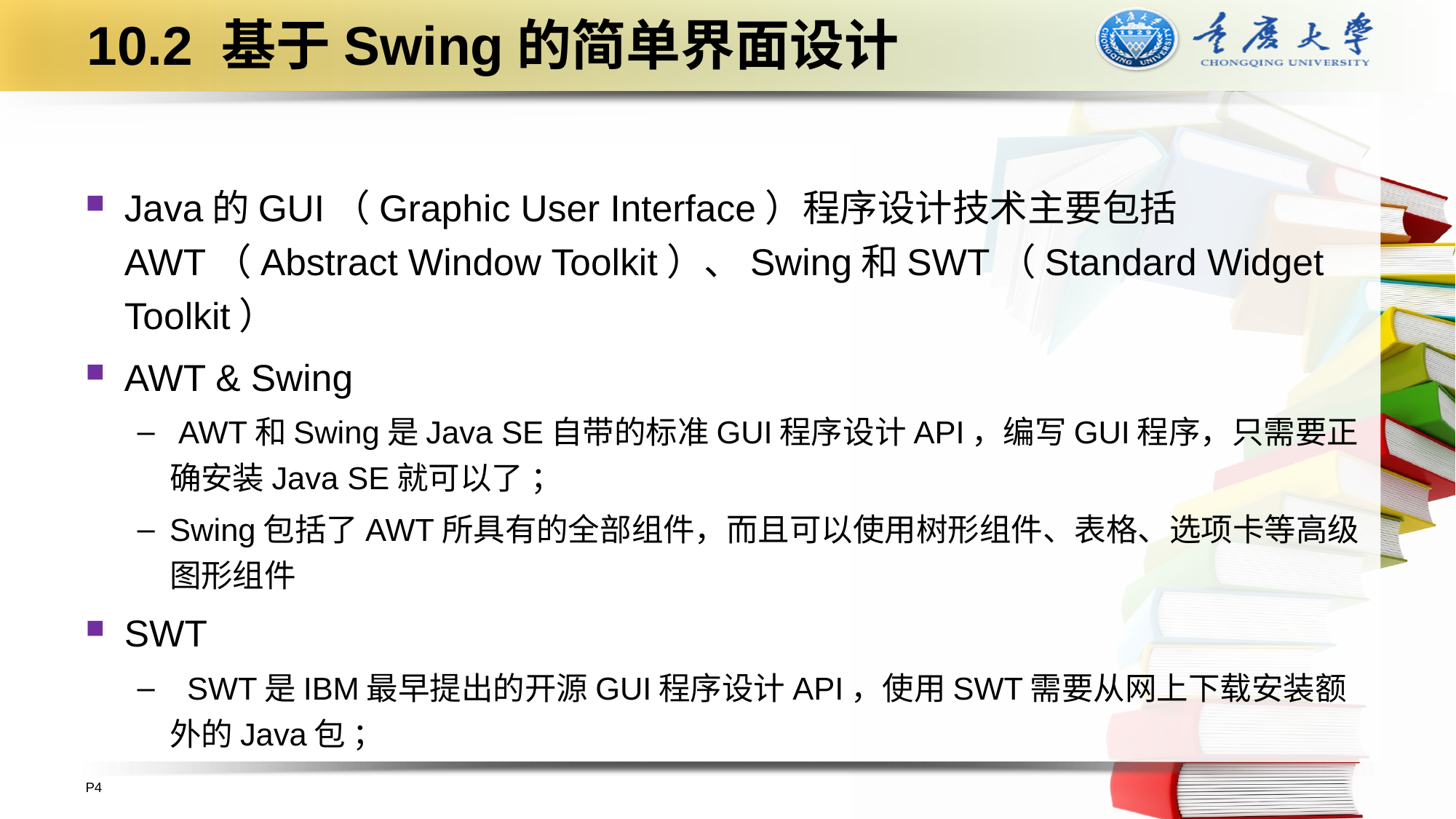

# 10.2 基于Swing的简单界面设计

Java的GUI（Graphic User Interface）程序设计技术主要包括AWT（Abstract Window Toolkit）、Swing和SWT（Standard Widget Toolkit）
AWT & Swing
 AWT和Swing是Java SE自带的标准GUI程序设计API，编写GUI程序，只需要正确安装Java SE就可以了 ；
Swing包括了AWT所具有的全部组件，而且可以使用树形组件、表格、选项卡等高级图形组件
SWT
  SWT是IBM最早提出的开源GUI程序设计API，使用SWT需要从网上下载安装额外的Java包 ；
P4